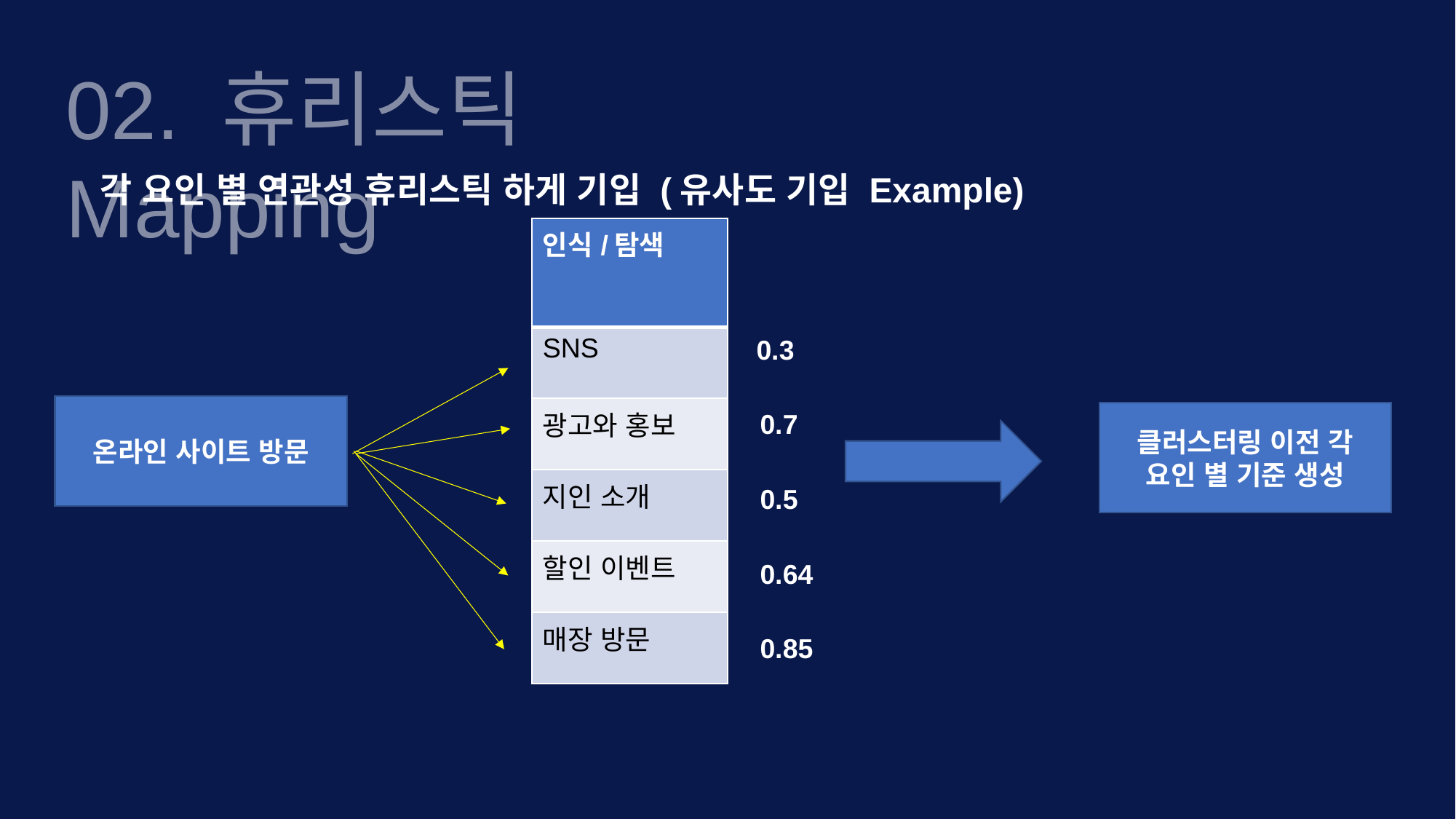

02. 휴리스틱 Mapping
각 요인 별 연관성 휴리스틱 하게 기입 (유사도 기입 Example)
| 인식/탐색 |
| --- |
| SNS |
| 광고와 홍보 |
| 지인 소개 |
| 할인 이벤트 |
| 매장 방문 |
0.3
온라인 사이트 방문
0.7
클러스터링 이전 각 요인 별 기준 생성

0.5
0.64
0.85